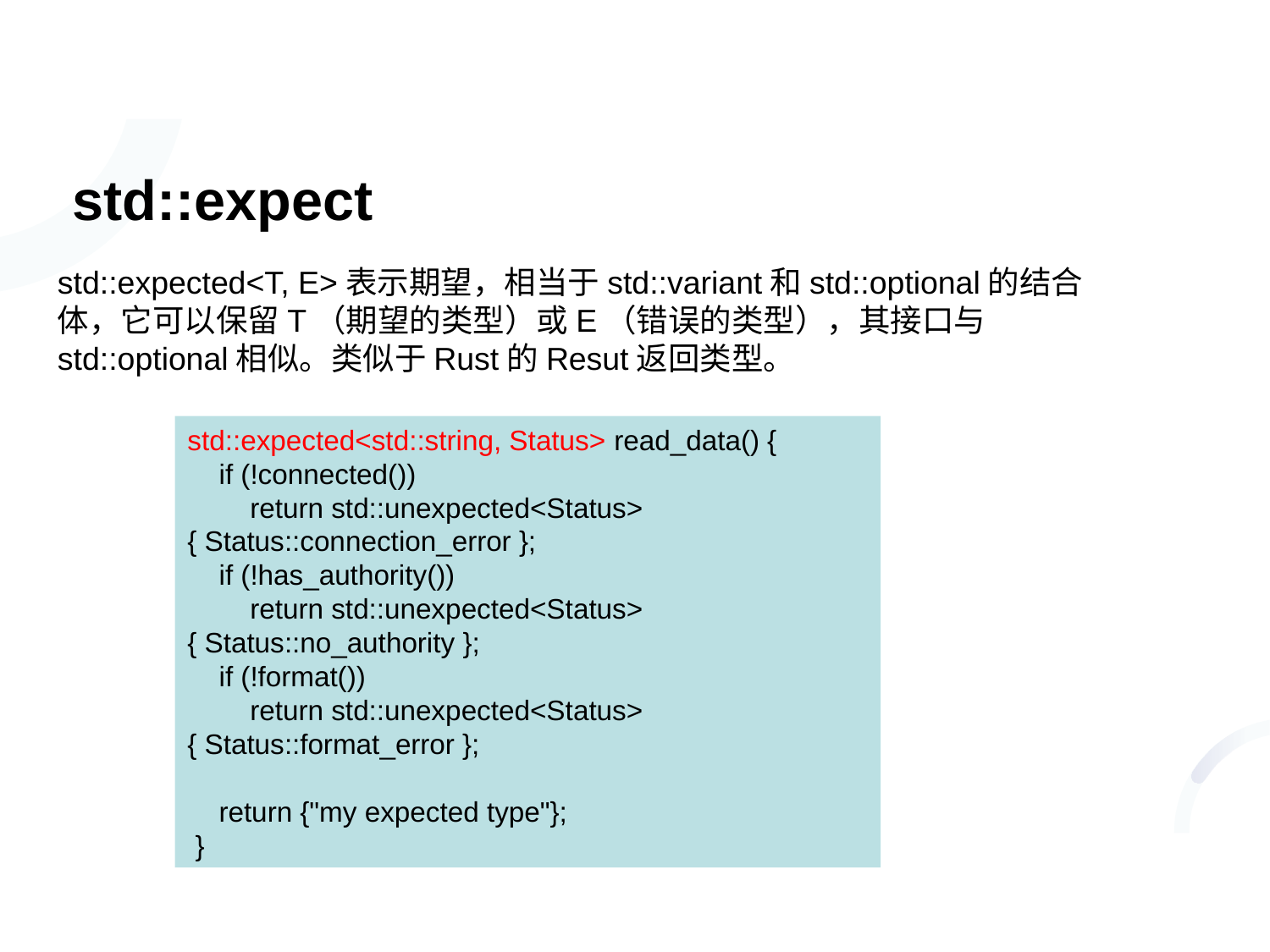

# std::expect
std::expected<T, E>表示期望，相当于std::variant和std::optional的结合体，它可以保留T（期望的类型）或E（错误的类型），其接口与std::optional相似。类似于Rust的Resut返回类型。
std::expected<std::string, Status> read_data() {
    if (!connected())
        return std::unexpected<Status> { Status::connection_error };
    if (!has_authority())
        return std::unexpected<Status> { Status::no_authority };
    if (!format())
        return std::unexpected<Status> { Status::format_error };

    return {"my expected type"};
 }